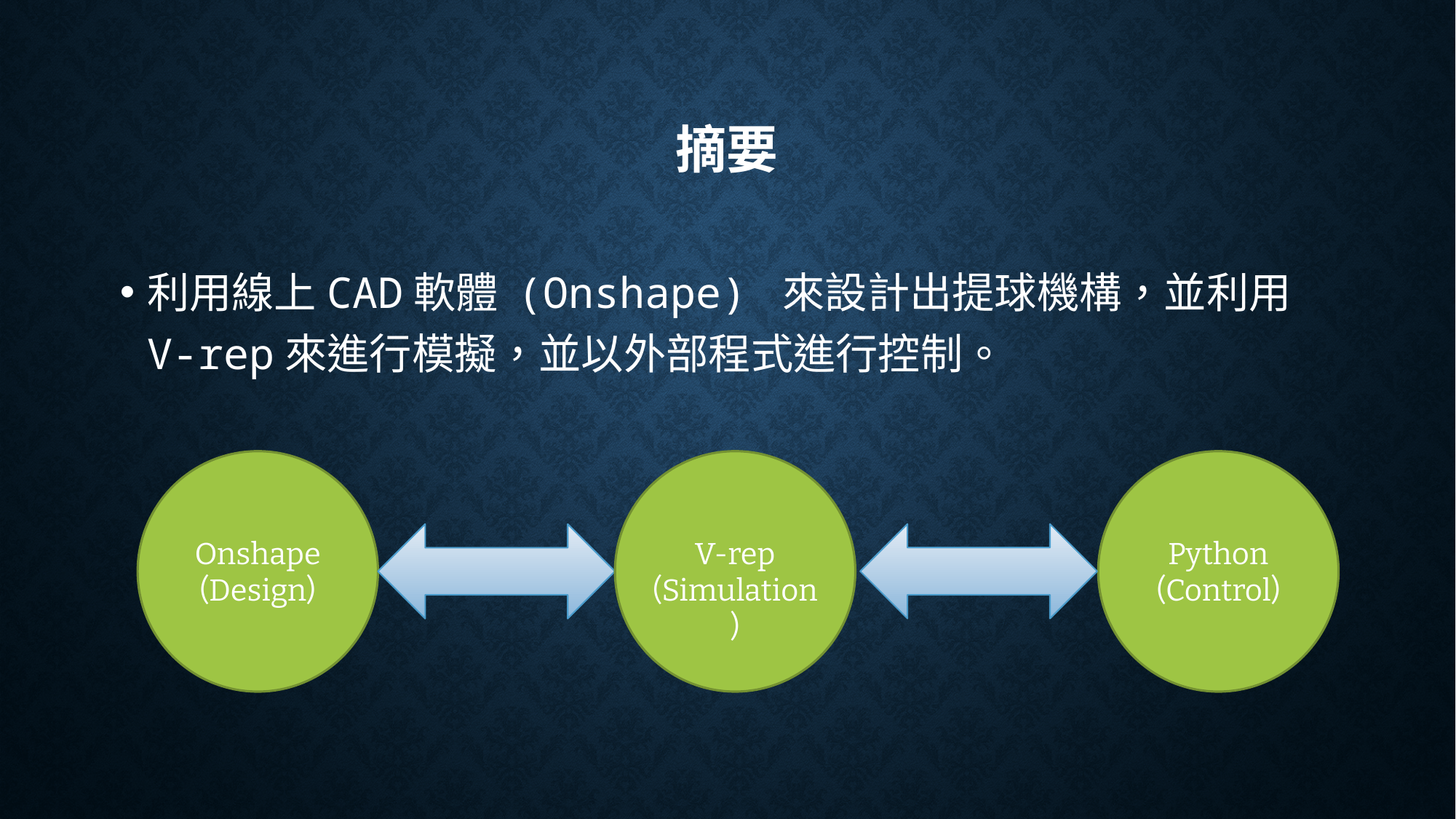

# 摘要
利用線上CAD軟體 (Onshape) 來設計出提球機構，並利用V-rep來進行模擬，並以外部程式進行控制。

Onshape
(Design)
V-rep
(Simulation)
Python
(Control)